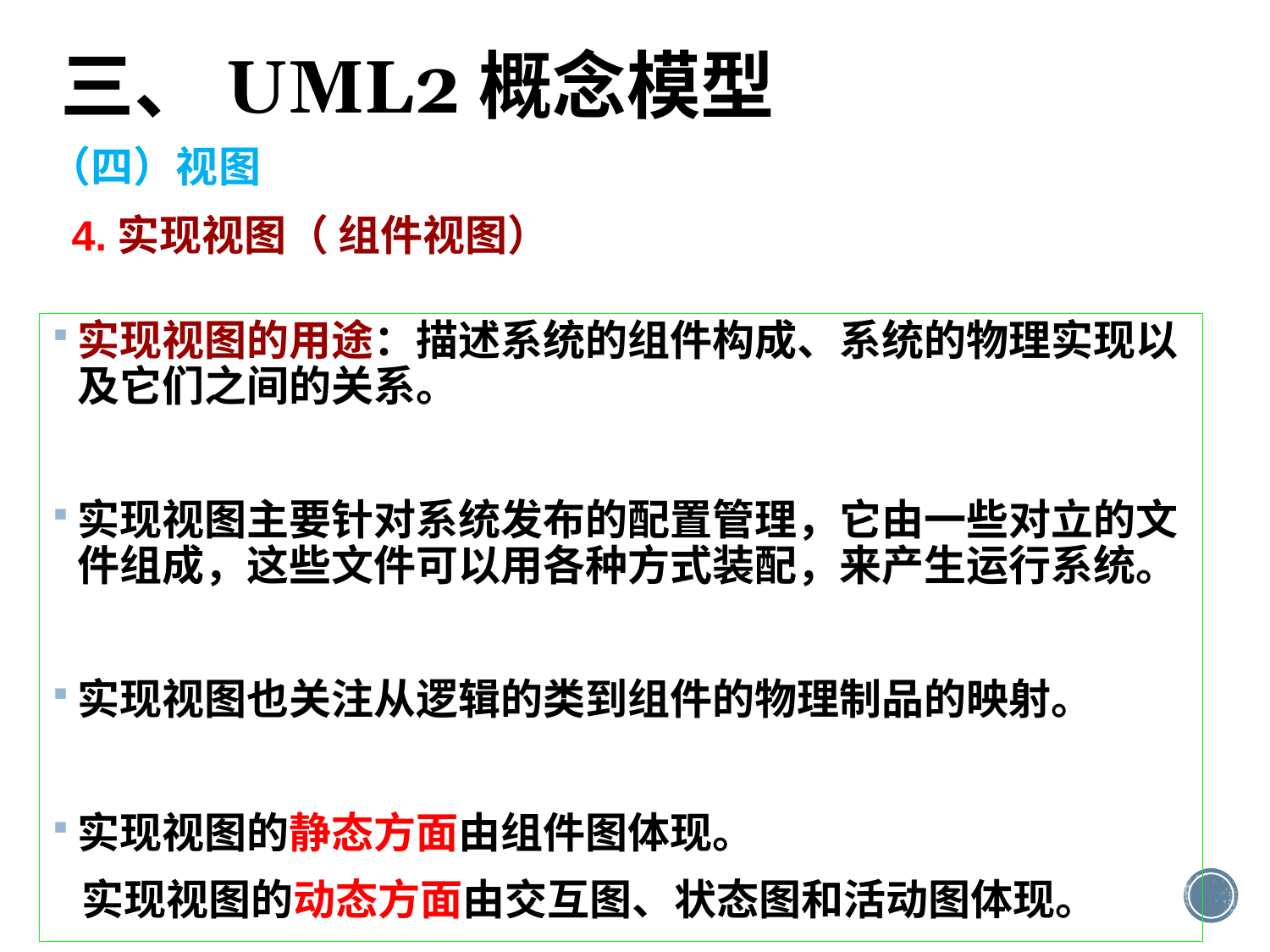

三、UML2概念模型
（四）视图
4.实现视图（ 组件视图）
实现视图的用途：描述系统的组件构成、系统的物理实现以及它们之间的关系。

实现视图主要针对系统发布的配置管理，它由一些对立的文件组成，这些文件可以用各种方式装配，来产生运行系统。

实现视图也关注从逻辑的类到组件的物理制品的映射。

实现视图的静态方面由组件图体现。
  实现视图的动态方面由交互图、状态图和活动图体现。